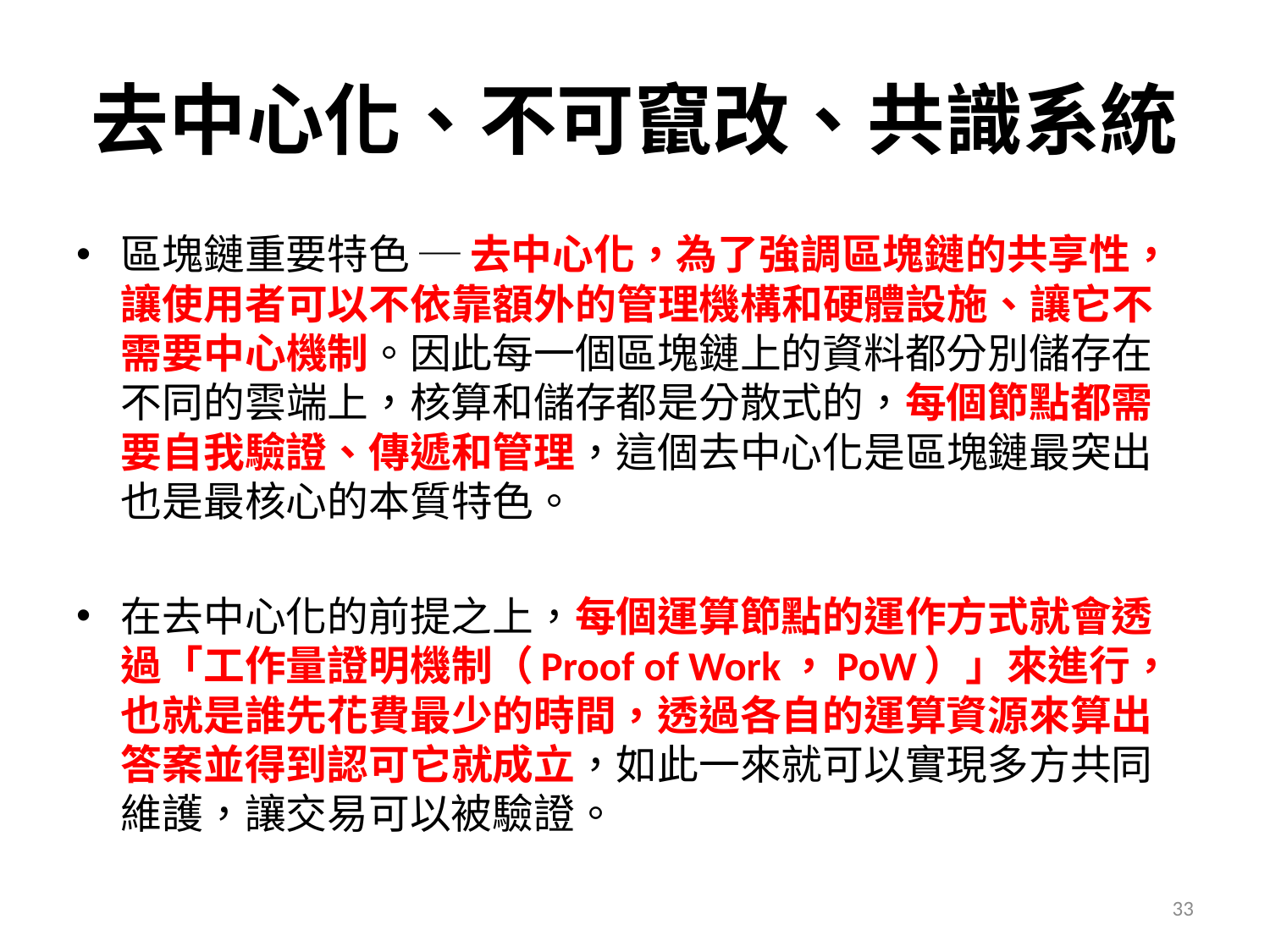

# 去中心化、不可竄改、共識系統
區塊鏈重要特色 ─ 去中心化，為了強調區塊鏈的共享性，讓使用者可以不依靠額外的管理機構和硬體設施、讓它不需要中心機制。因此每一個區塊鏈上的資料都分別儲存在不同的雲端上，核算和儲存都是分散式的，每個節點都需要自我驗證、傳遞和管理，這個去中心化是區塊鏈最突出也是最核心的本質特色。

在去中心化的前提之上，每個運算節點的運作方式就會透過「工作量證明機制（Proof of Work，PoW）」來進行，也就是誰先花費最少的時間，透過各自的運算資源來算出答案並得到認可它就成立，如此一來就可以實現多方共同維護，讓交易可以被驗證。
33